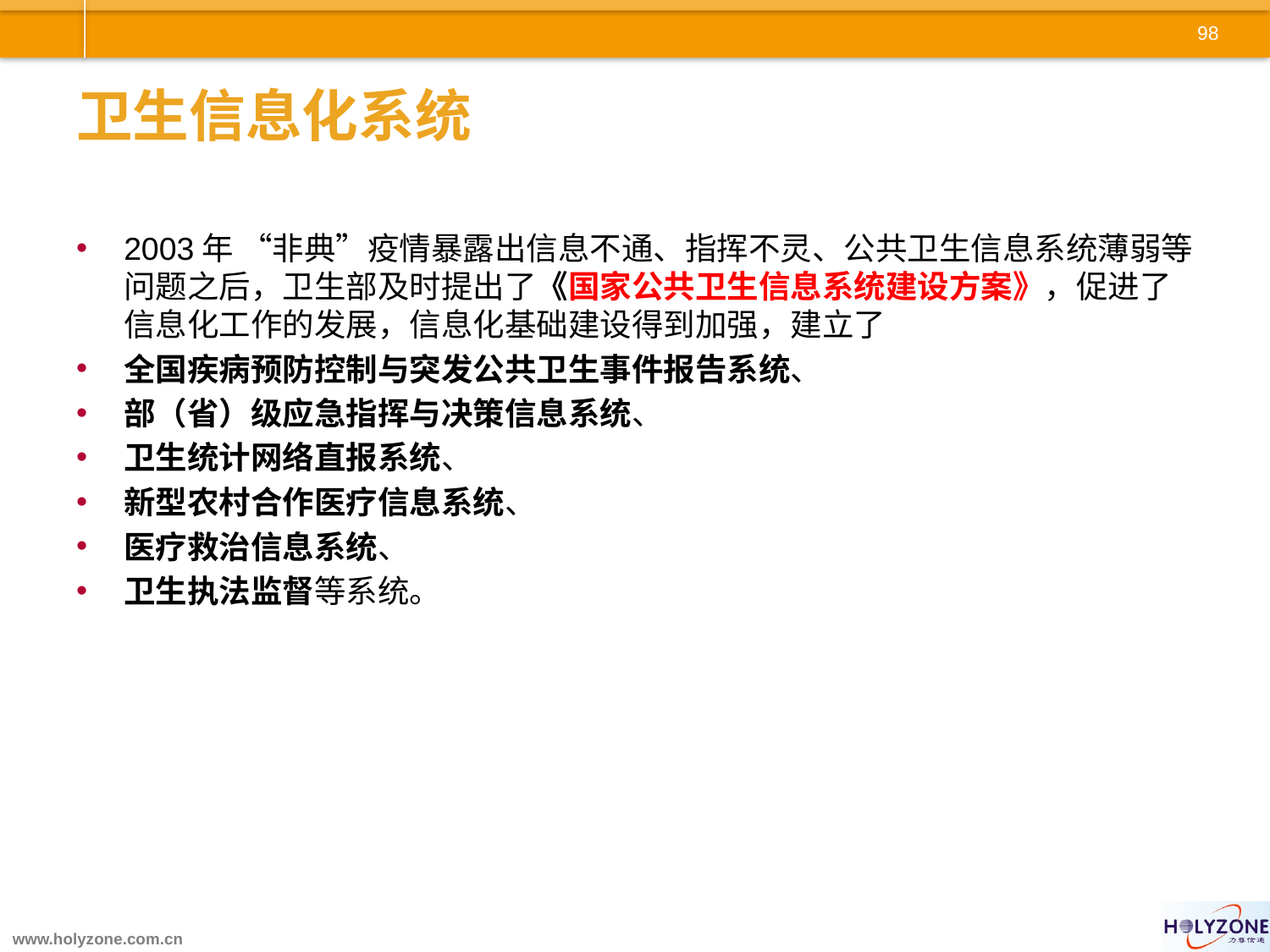

# 卫生信息化系统
2003年 “非典”疫情暴露出信息不通、指挥不灵、公共卫生信息系统薄弱等问题之后，卫生部及时提出了《国家公共卫生信息系统建设方案》，促进了信息化工作的发展，信息化基础建设得到加强，建立了
全国疾病预防控制与突发公共卫生事件报告系统、
部（省）级应急指挥与决策信息系统、
卫生统计网络直报系统、
新型农村合作医疗信息系统、
医疗救治信息系统、
卫生执法监督等系统。